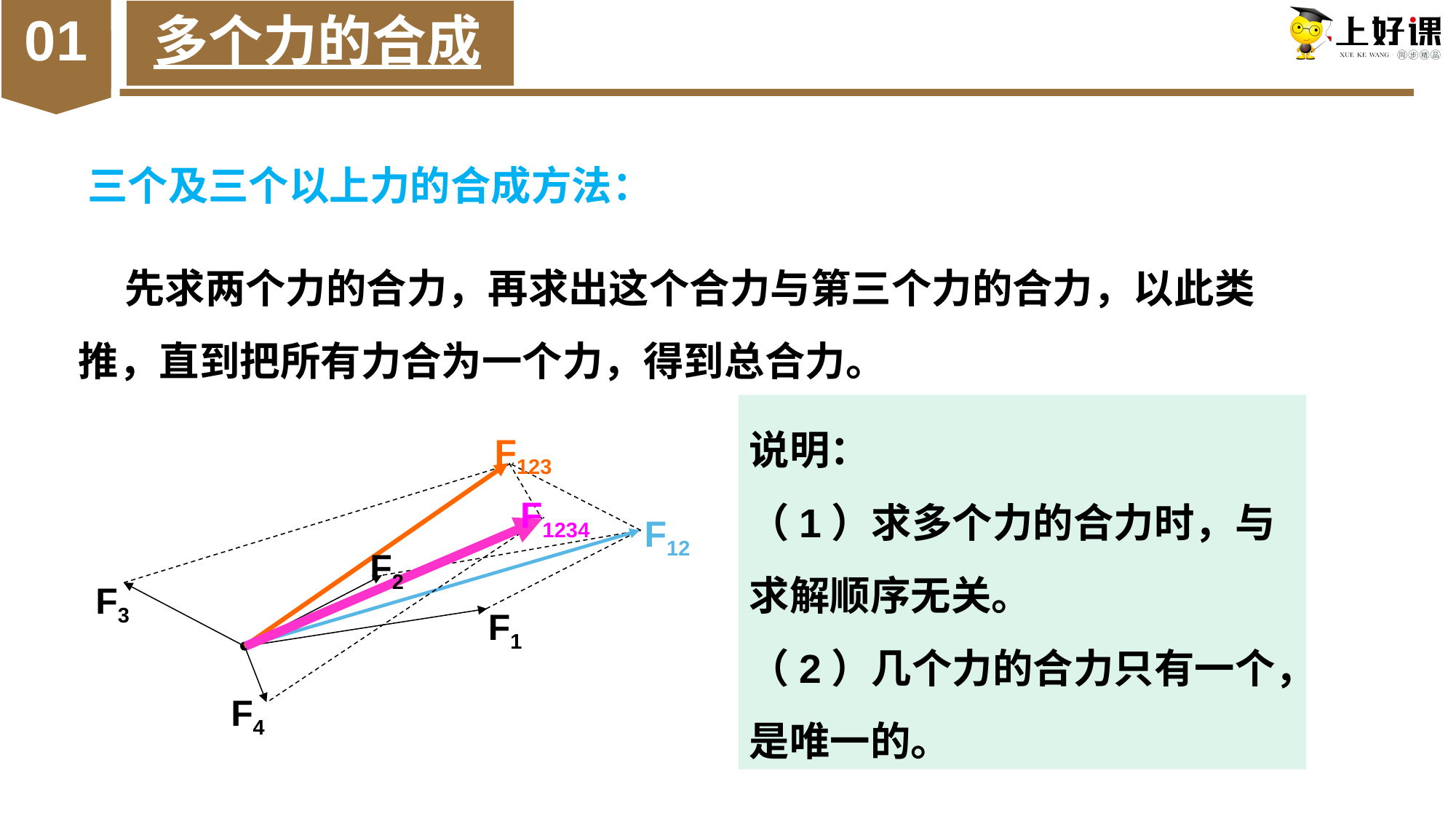

01

多个力的合成

三个及三个以上力的合成方法：
    先求两个力的合力，再求出这个合力与第三个力的合力，以此类推，直到把所有力合为一个力，得到总合力。
说明：
（1）求多个力的合力时，与求解顺序无关。
（2）几个力的合力只有一个，是唯一的。
F123

F1234
F12

F2
F3

F1

F4